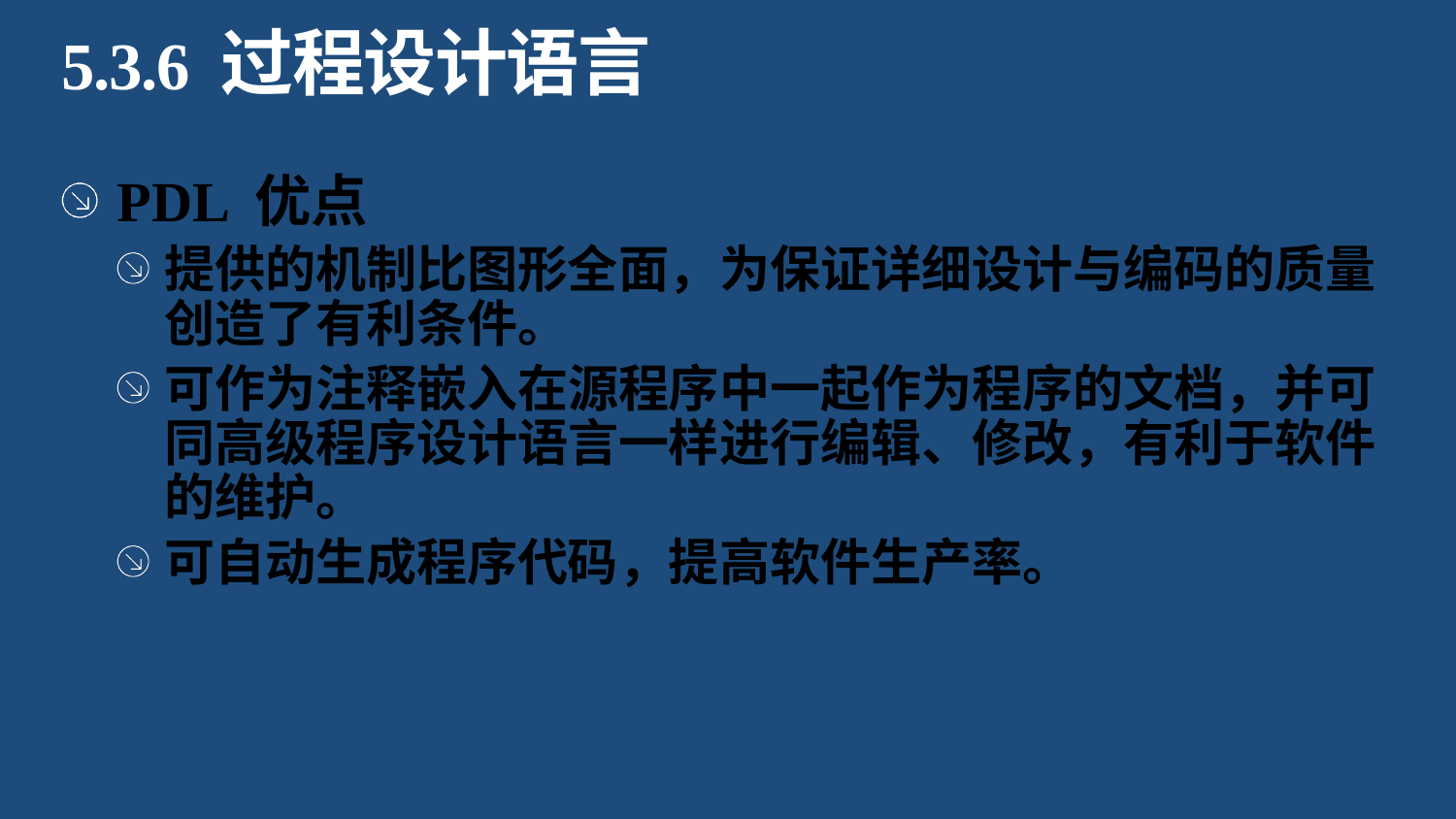

5.3.6 过程设计语言
PDL 优点
提供的机制比图形全面，为保证详细设计与编码的质量创造了有利条件。
可作为注释嵌入在源程序中一起作为程序的文档，并可同高级程序设计语言一样进行编辑、修改，有利于软件的维护。
可自动生成程序代码，提高软件生产率。